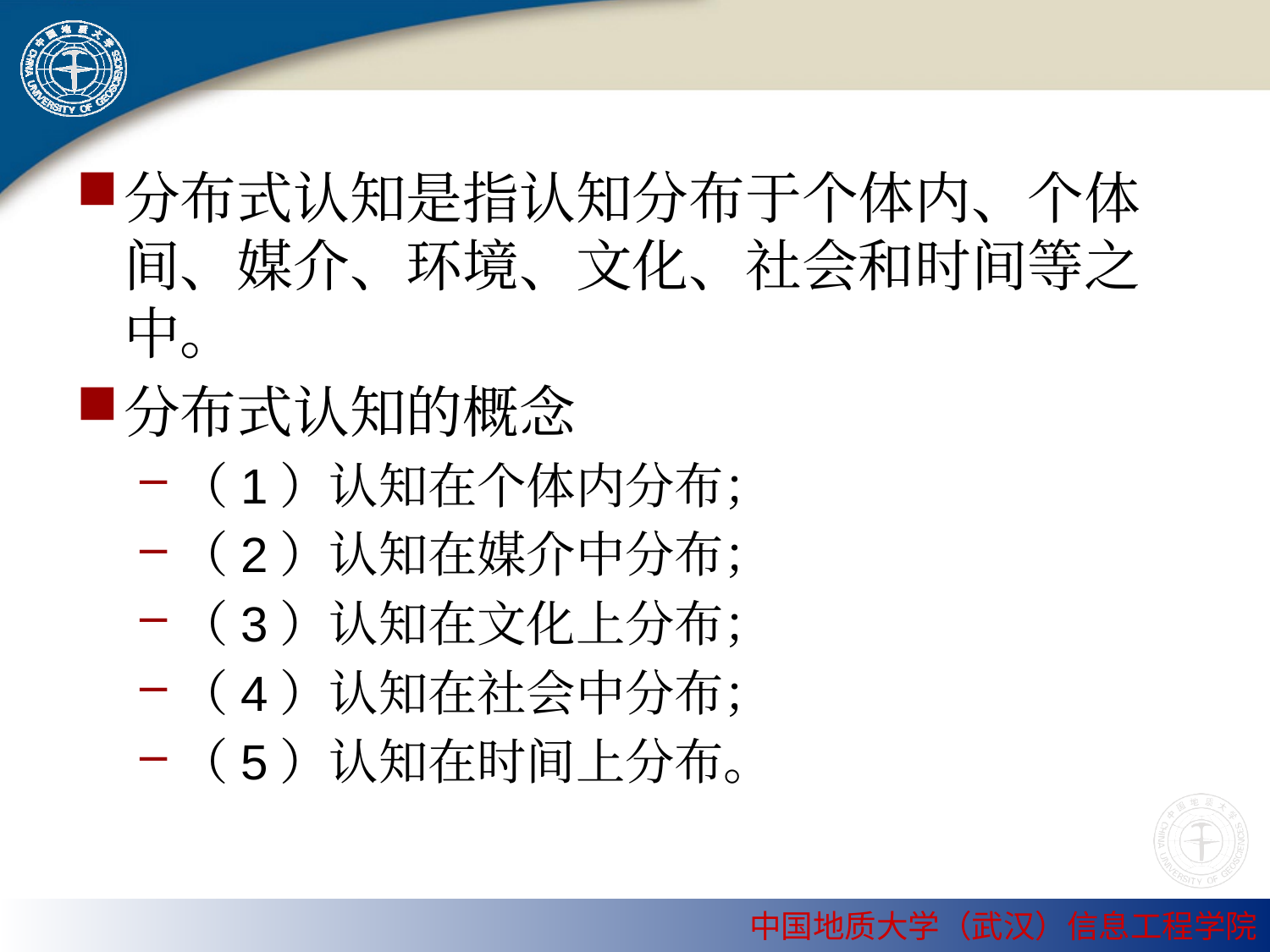

#
分布式认知是指认知分布于个体内、个体间、媒介、环境、文化、社会和时间等之中。
分布式认知的概念
（1）认知在个体内分布；
（2）认知在媒介中分布；
（3）认知在文化上分布；
（4）认知在社会中分布；
（5）认知在时间上分布。